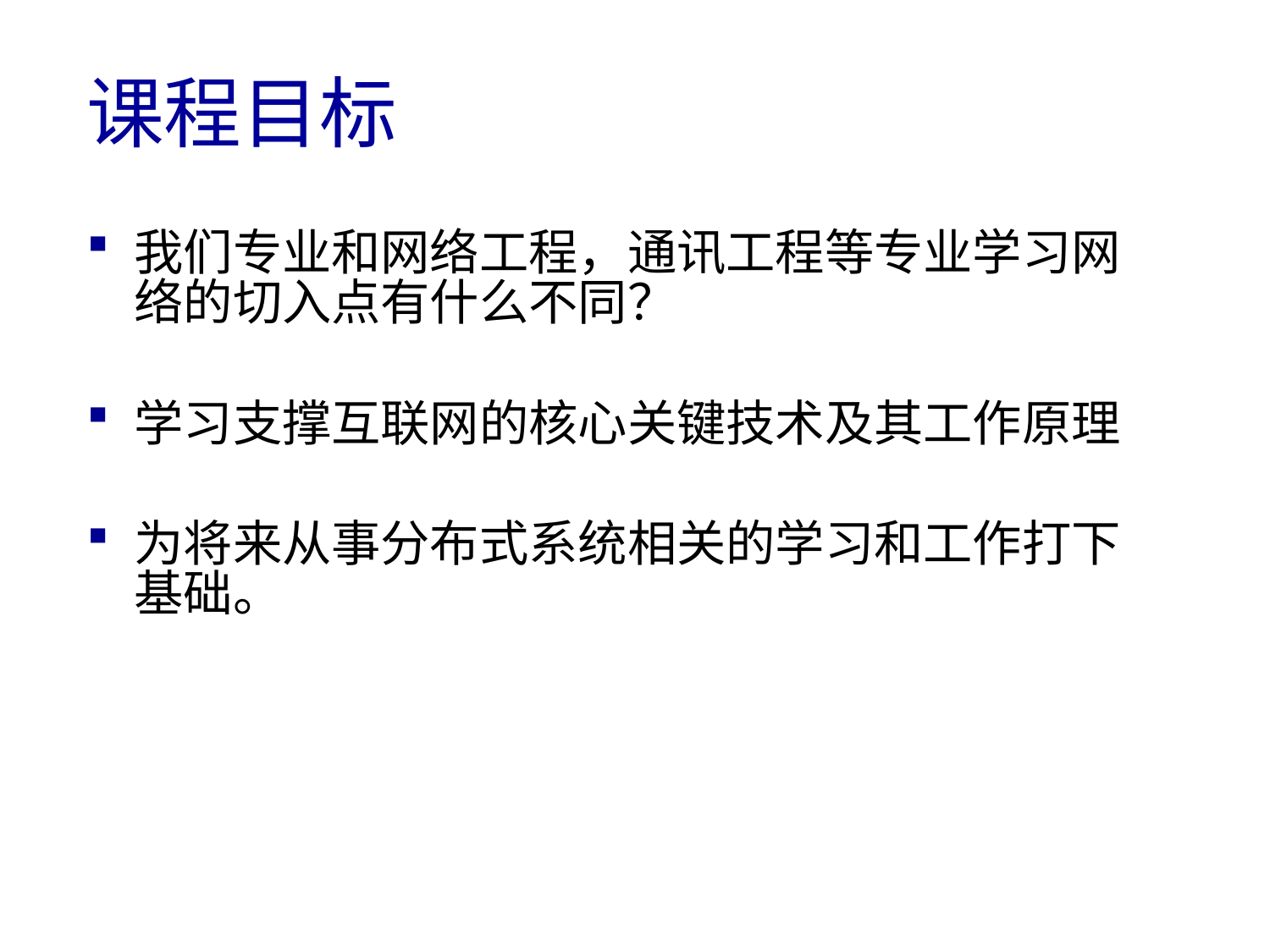

# 课程目标
我们专业和网络工程，通讯工程等专业学习网络的切入点有什么不同？

学习支撑互联网的核心关键技术及其工作原理

为将来从事分布式系统相关的学习和工作打下基础。